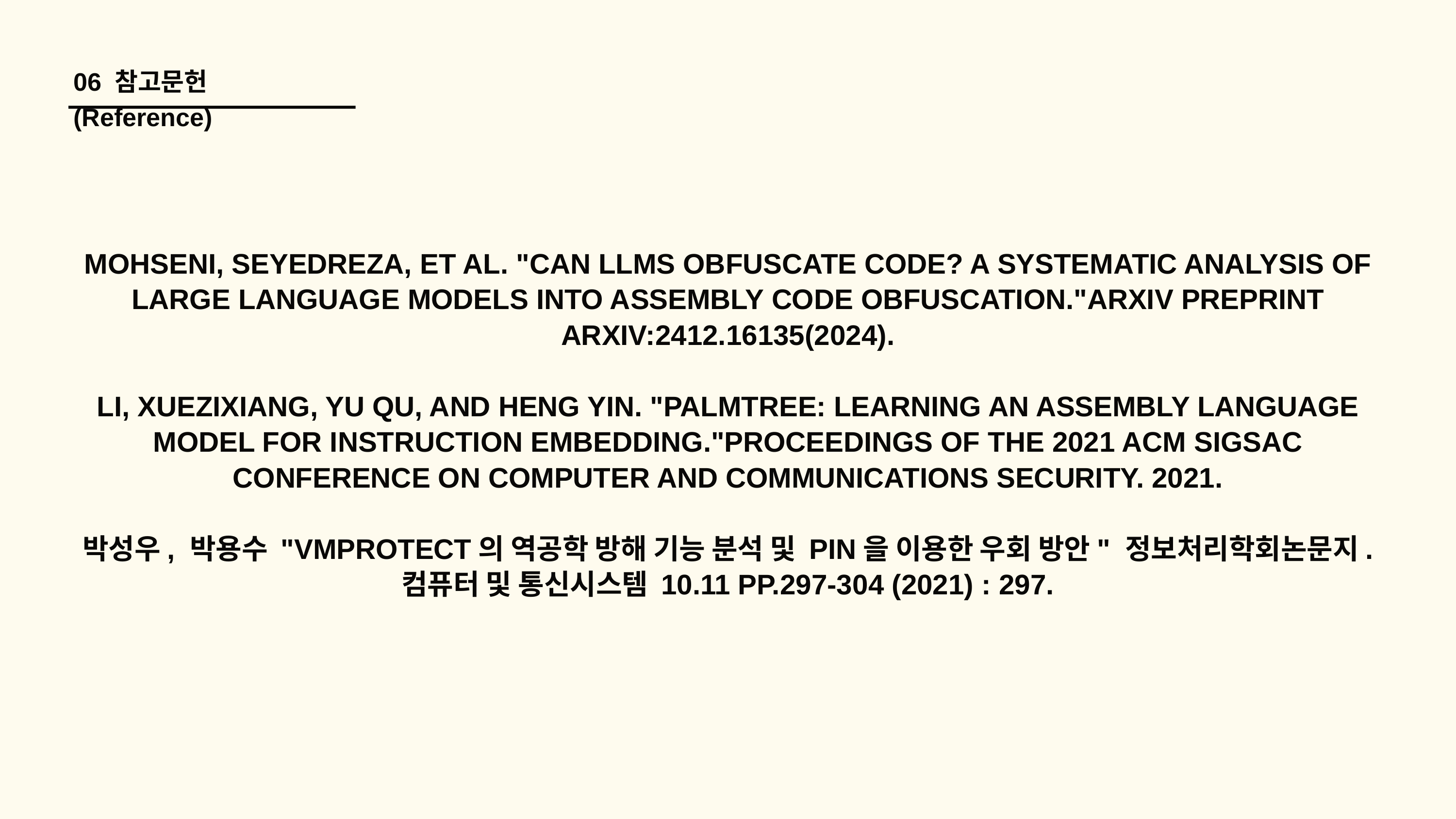

06 참고문헌 (Reference)

MOHSENI, SEYEDREZA, ET AL. "CAN LLMS OBFUSCATE CODE? A SYSTEMATIC ANALYSIS OF LARGE LANGUAGE MODELS INTO ASSEMBLY CODE OBFUSCATION."ARXIV PREPRINT ARXIV:2412.16135(2024).

LI, XUEZIXIANG, YU QU, AND HENG YIN. "PALMTREE: LEARNING AN ASSEMBLY LANGUAGE MODEL FOR INSTRUCTION EMBEDDING."PROCEEDINGS OF THE 2021 ACM SIGSAC CONFERENCE ON COMPUTER AND COMMUNICATIONS SECURITY. 2021.

박성우, 박용수 "VMPROTECT의 역공학 방해 기능 분석 및 PIN을 이용한 우회 방안" 정보처리학회논문지. 컴퓨터 및 통신시스템 10.11 PP.297-304 (2021) : 297.